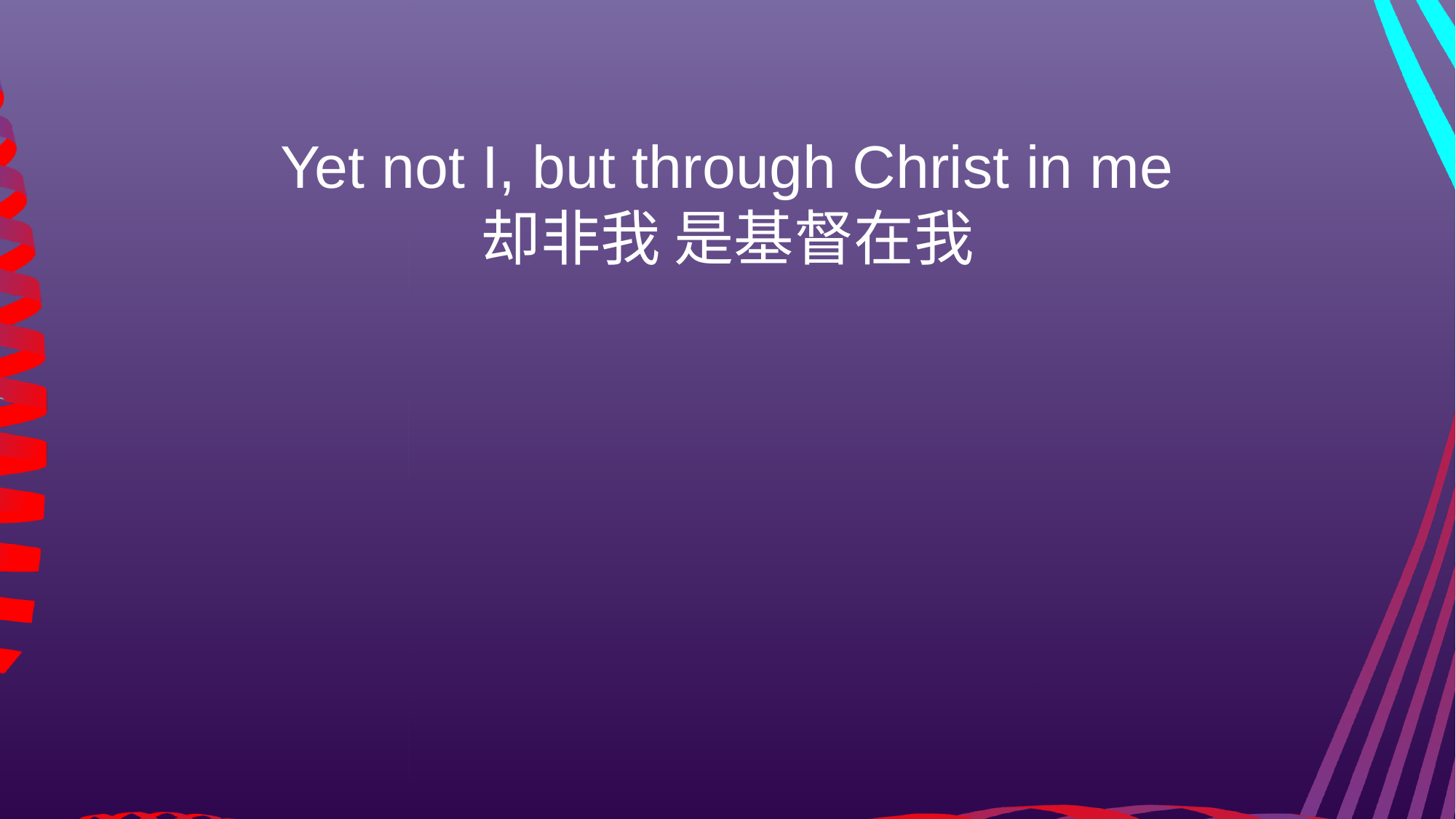

Yet not I, but through Christ in me
却非我 是基督在我